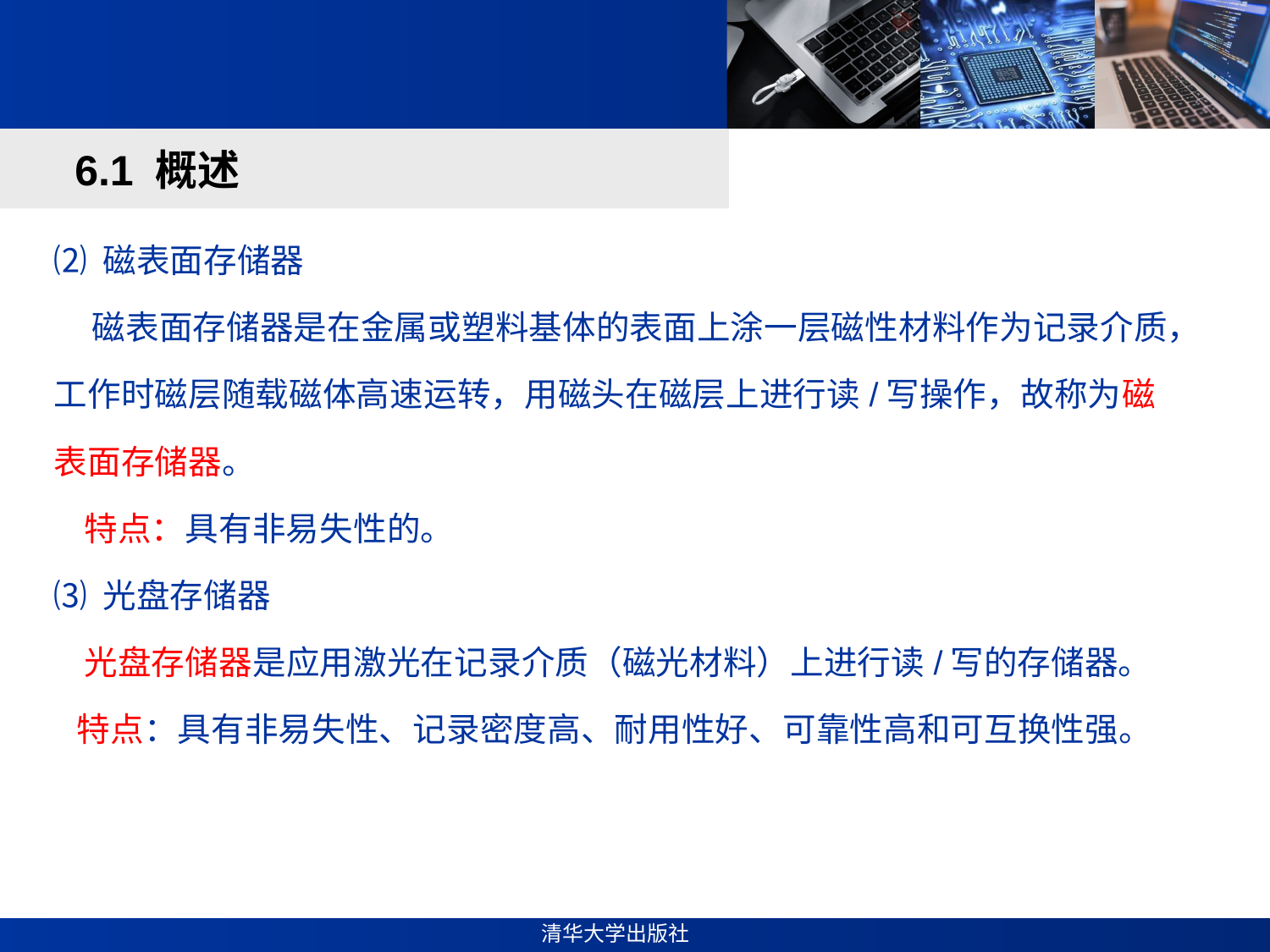

#
6.1 概述
⑵ 磁表面存储器
    磁表面存储器是在金属或塑料基体的表面上涂一层磁性材料作为记录介质，工作时磁层随载磁体高速运转，用磁头在磁层上进行读/写操作，故称为磁表面存储器。
   特点：具有非易失性的。
⑶ 光盘存储器
   光盘存储器是应用激光在记录介质（磁光材料）上进行读/写的存储器。
  特点：具有非易失性、记录密度高、耐用性好、可靠性高和可互换性强。